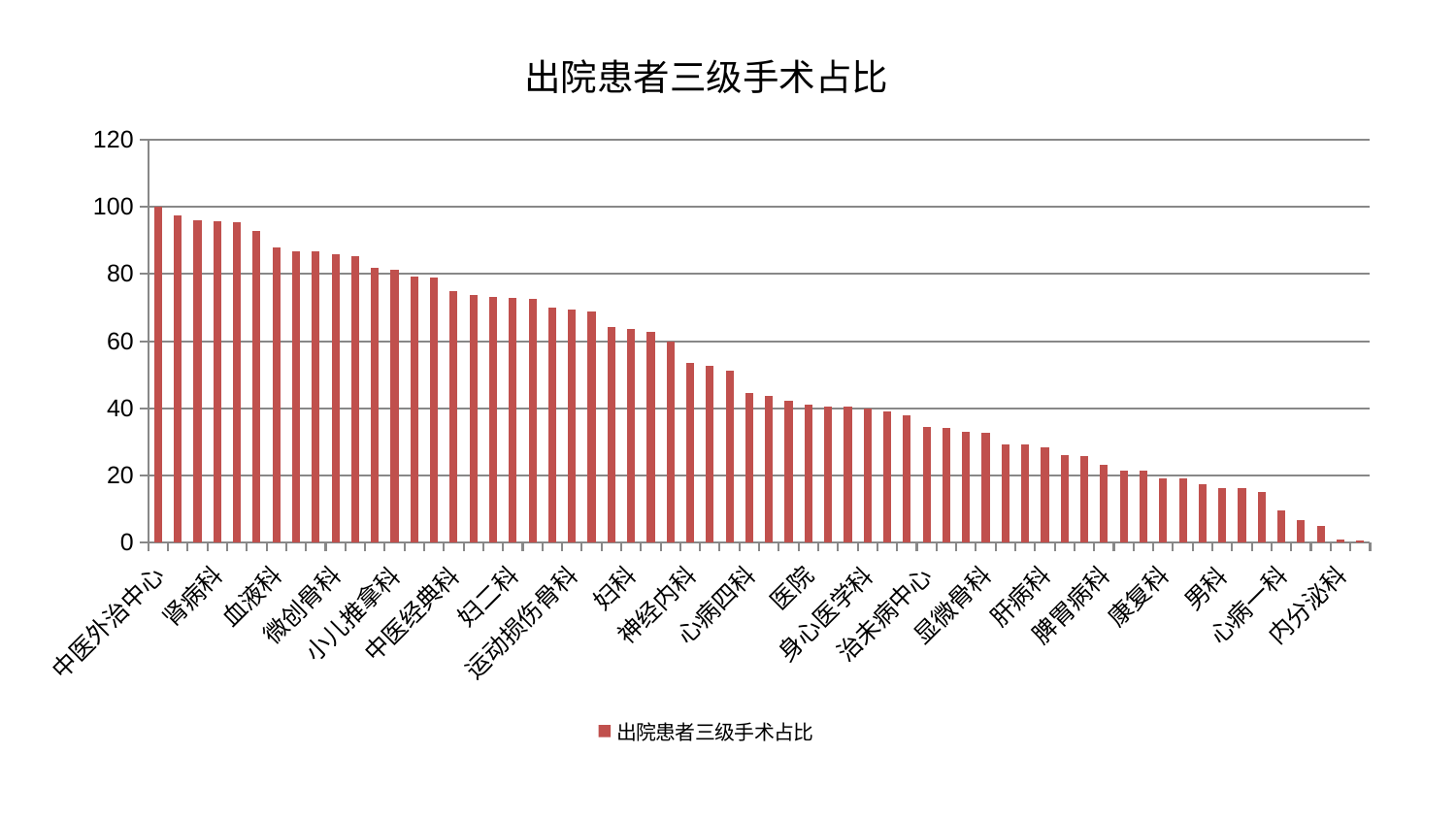

### Chart: 出院患者三级手术占比

| Category | 出院患者三级手术占比 |
|---|---|
| 中医外治中心 | 100.0 |
| 脑病二科 | 97.51064140861115 |
| 普通外科 | 95.88390061416958 |
| 肾病科 | 95.59346625643202 |
| 西区重症医学科 | 95.31052686286044 |
| 老年医学科 | 92.82053774284257 |
| 血液科 | 88.00175667746436 |
| 小儿骨科 | 86.84977813072075 |
| 耳鼻喉科 | 86.77972234560112 |
| 微创骨科 | 86.00978513087786 |
| 消化内科 | 85.40997259907878 |
| 产科 | 81.76254765301665 |
| 小儿推拿科 | 81.27463797877131 |
| 泌尿外科 | 79.13068881209624 |
| 口腔科 | 78.96028149376126 |
| 中医经典科 | 74.83618266069335 |
| 妇科妇二科合并 | 73.60091981306104 |
| 骨科 | 73.29383266900315 |
| 妇二科 | 72.9735165852701 |
| 东区重症医学科 | 72.63056242067886 |
| 风湿病科 | 70.11383274594884 |
| 运动损伤骨科 | 69.4380512200969 |
| 神经外科 | 68.86615001659085 |
| 肝胆外科 | 64.20670417863097 |
| 妇科 | 63.65980411796313 |
| 关节骨科 | 62.875439833977495 |
| 创伤骨科 | 59.84202213637562 |
| 神经内科 | 53.557692016173974 |
| 脾胃科消化科合并 | 52.59861122675281 |
| 美容皮肤科 | 51.222510350661146 |
| 心病四科 | 44.69050368385232 |
| 针灸科 | 43.79176955092621 |
| 胸外科 | 42.322720923641306 |
| 医院 | 41.11003780740894 |
| 皮肤科 | 40.48173544929227 |
| 眼科 | 40.42229339022992 |
| 身心医学科 | 39.97346341660028 |
| 脑病一科 | 38.94450765156321 |
| 脊柱骨科 | 37.96176407023672 |
| 治未病中心 | 34.296837659178784 |
| 乳腺甲状腺外科 | 34.22292697753879 |
| 肾脏内科 | 32.92085656759643 |
| 显微骨科 | 32.65728438768746 |
| 东区肾病科 | 29.336573199861906 |
| 重症医学科 | 29.311861123682917 |
| 肝病科 | 28.488403503095626 |
| 心病二科 | 26.060726070234946 |
| 肛肠科 | 25.891890260330893 |
| 脾胃病科 | 23.287298590272997 |
| 推拿科 | 21.4603607333358 |
| 肿瘤内科 | 21.31135709063993 |
| 康复科 | 19.269333308834746 |
| 周围血管科 | 19.248559447158563 |
| 儿科 | 17.36490258233548 |
| 男科 | 16.195830570135076 |
| 呼吸内科 | 16.128692789625806 |
| 脑病三科 | 15.200420511927753 |
| 心病一科 | 9.502568179964387 |
| 综合内科 | 6.740444490680561 |
| 心血管内科 | 4.848517764254207 |
| 内分泌科 | 0.8710568270491239 |
| 心病三科 | 0.7280591192454747 |
164